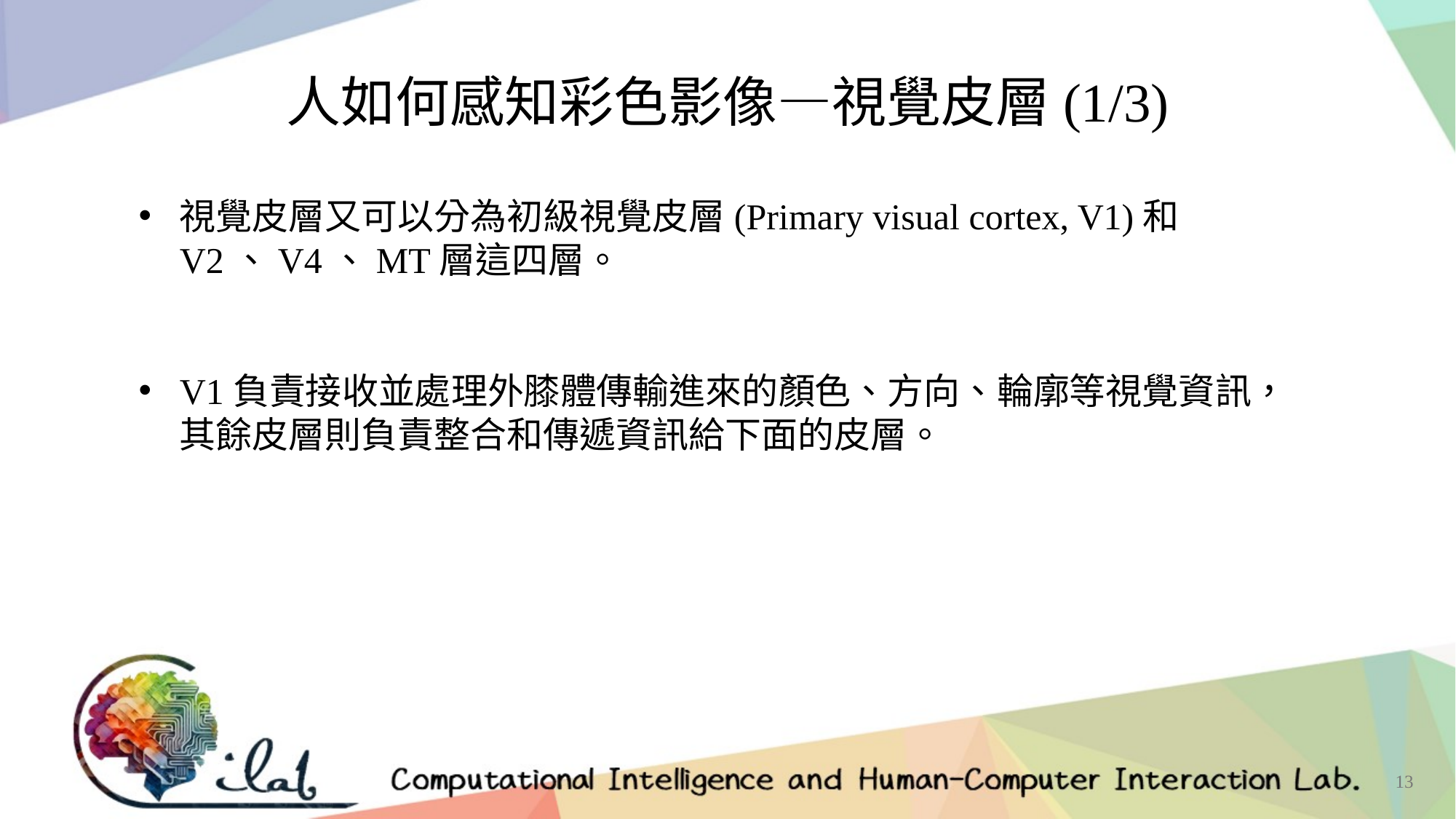

人如何感知彩色影像—視覺皮層(1/3)
視覺皮層又可以分為初級視覺皮層(Primary visual cortex, V1)和V2、V4、MT層這四層。

V1負責接收並處理外膝體傳輸進來的顏色、方向、輪廓等視覺資訊，其餘皮層則負責整合和傳遞資訊給下面的皮層。

13